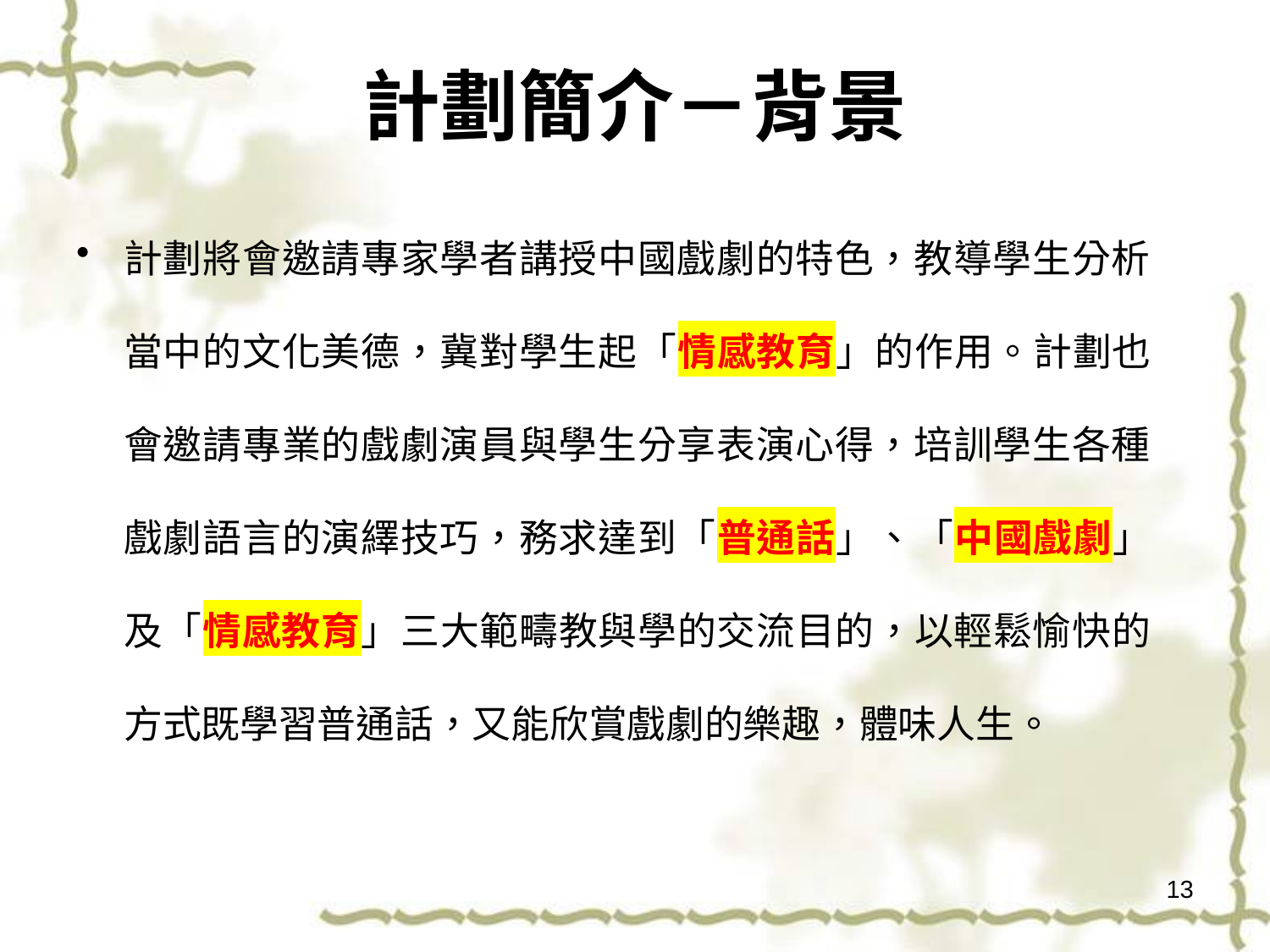

# 計劃簡介－背景
計劃將會邀請專家學者講授中國戲劇的特色，教導學生分析當中的文化美德，冀對學生起「情感教育」的作用。計劃也會邀請專業的戲劇演員與學生分享表演心得，培訓學生各種戲劇語言的演繹技巧，務求達到「普通話」、「中國戲劇」及「情感教育」三大範疇教與學的交流目的，以輕鬆愉快的方式既學習普通話，又能欣賞戲劇的樂趣，體味人生。
13